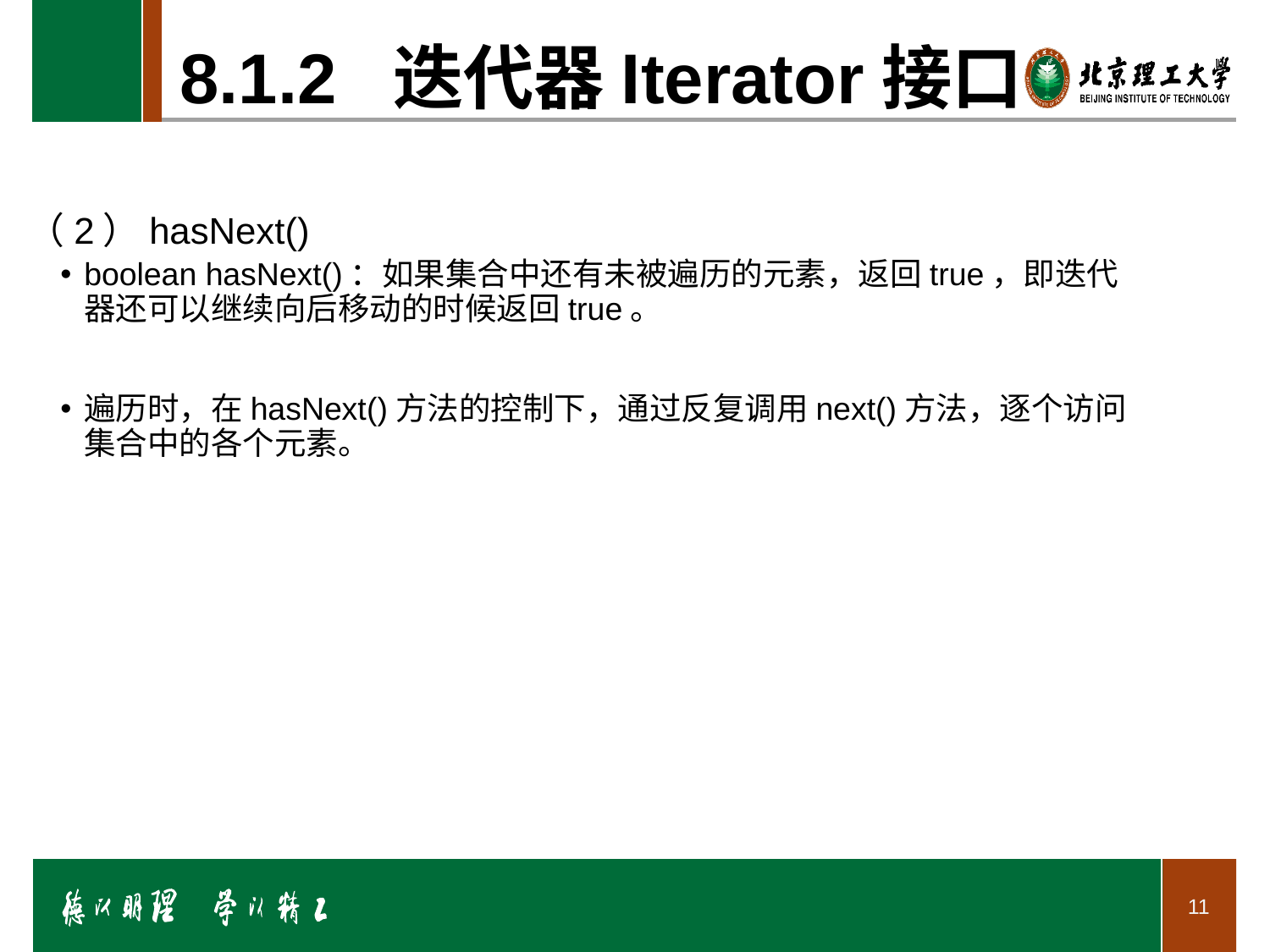

# 8.1.2  迭代器Iterator接口
（2）hasNext()
boolean hasNext()：如果集合中还有未被遍历的元素，返回true，即迭代器还可以继续向后移动的时候返回true。

遍历时，在hasNext()方法的控制下，通过反复调用next()方法，逐个访问集合中的各个元素。